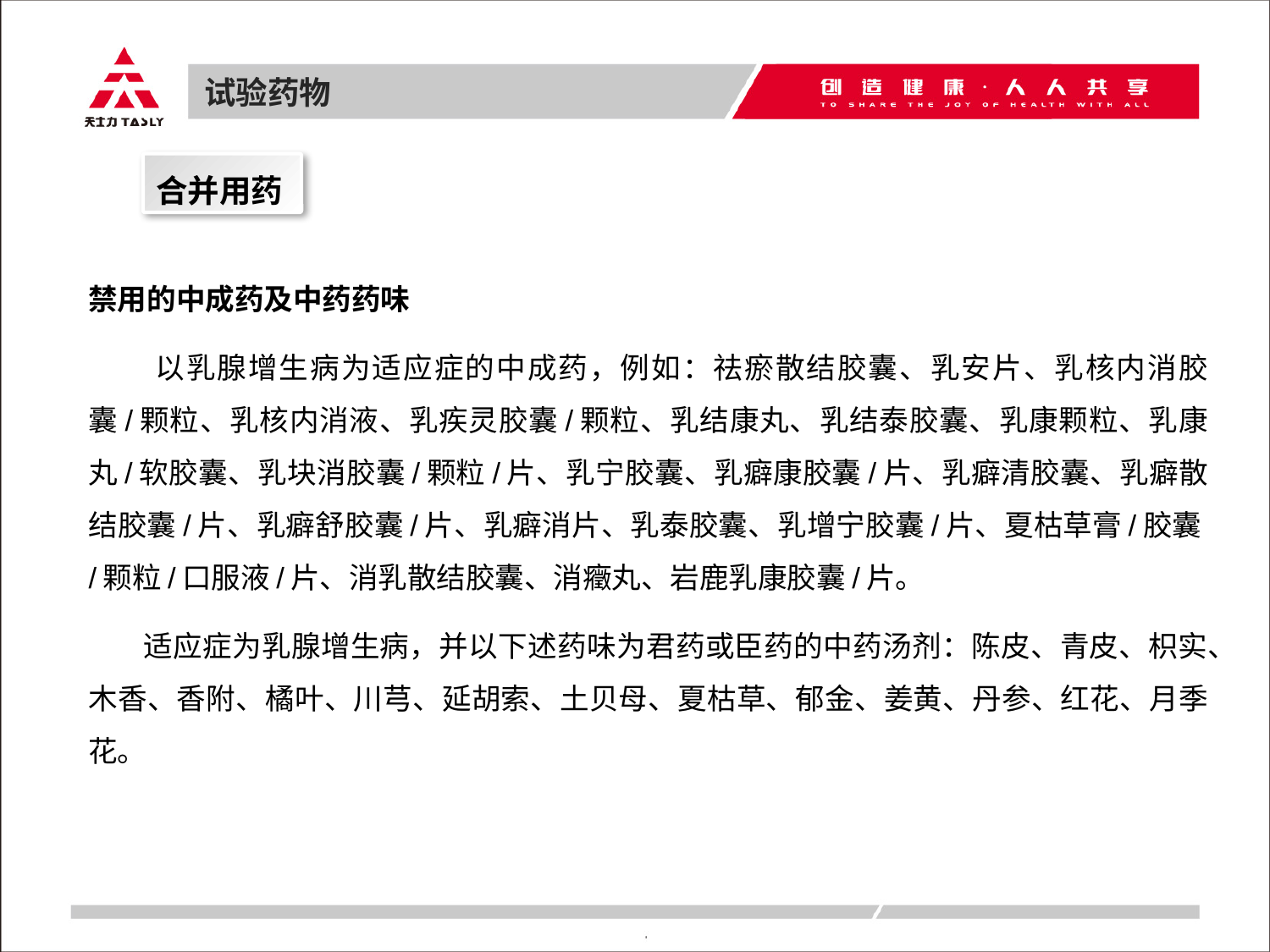

试验药物
合并用药
禁用的中成药及中药药味
       以乳腺增生病为适应症的中成药，例如：祛瘀散结胶囊、乳安片、乳核内消胶囊/颗粒、乳核内消液、乳疾灵胶囊/颗粒、乳结康丸、乳结泰胶囊、乳康颗粒、乳康丸/软胶囊、乳块消胶囊/颗粒/片、乳宁胶囊、乳癖康胶囊/片、乳癖清胶囊、乳癖散结胶囊/片、乳癖舒胶囊/片、乳癖消片、乳泰胶囊、乳增宁胶囊/片、夏枯草膏/胶囊/颗粒/口服液/片、消乳散结胶囊、消癥丸、岩鹿乳康胶囊/片。
       适应症为乳腺增生病，并以下述药味为君药或臣药的中药汤剂：陈皮、青皮、枳实、木香、香附、橘叶、川芎、延胡索、土贝母、夏枯草、郁金、姜黄、丹参、红花、月季花。